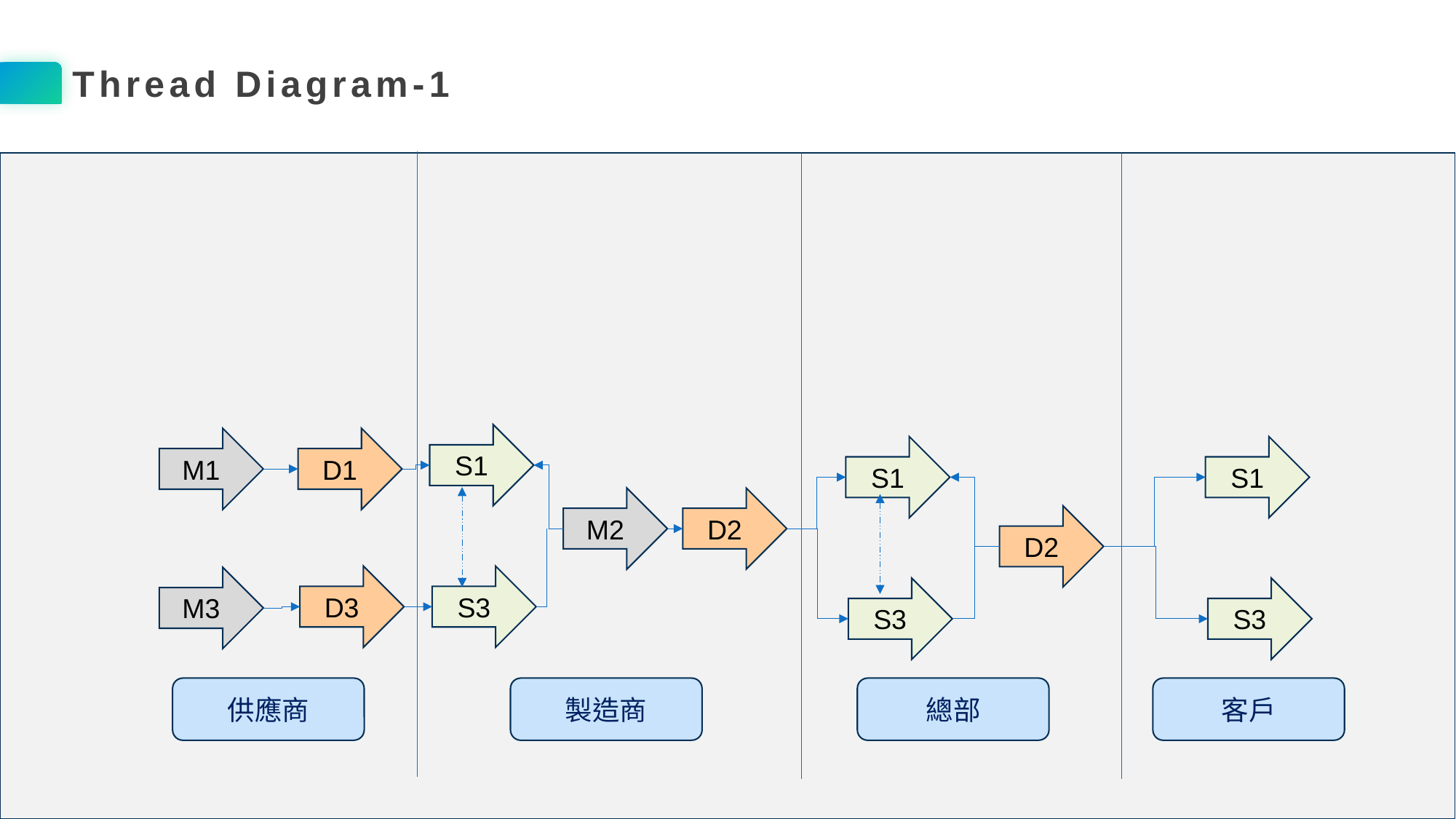

Thread Diagram-1

S1
D1
M1
S1
S1
M2
D2
D2
S3
D3
M3
S3
S3
製造商
總部
客戶
供應商